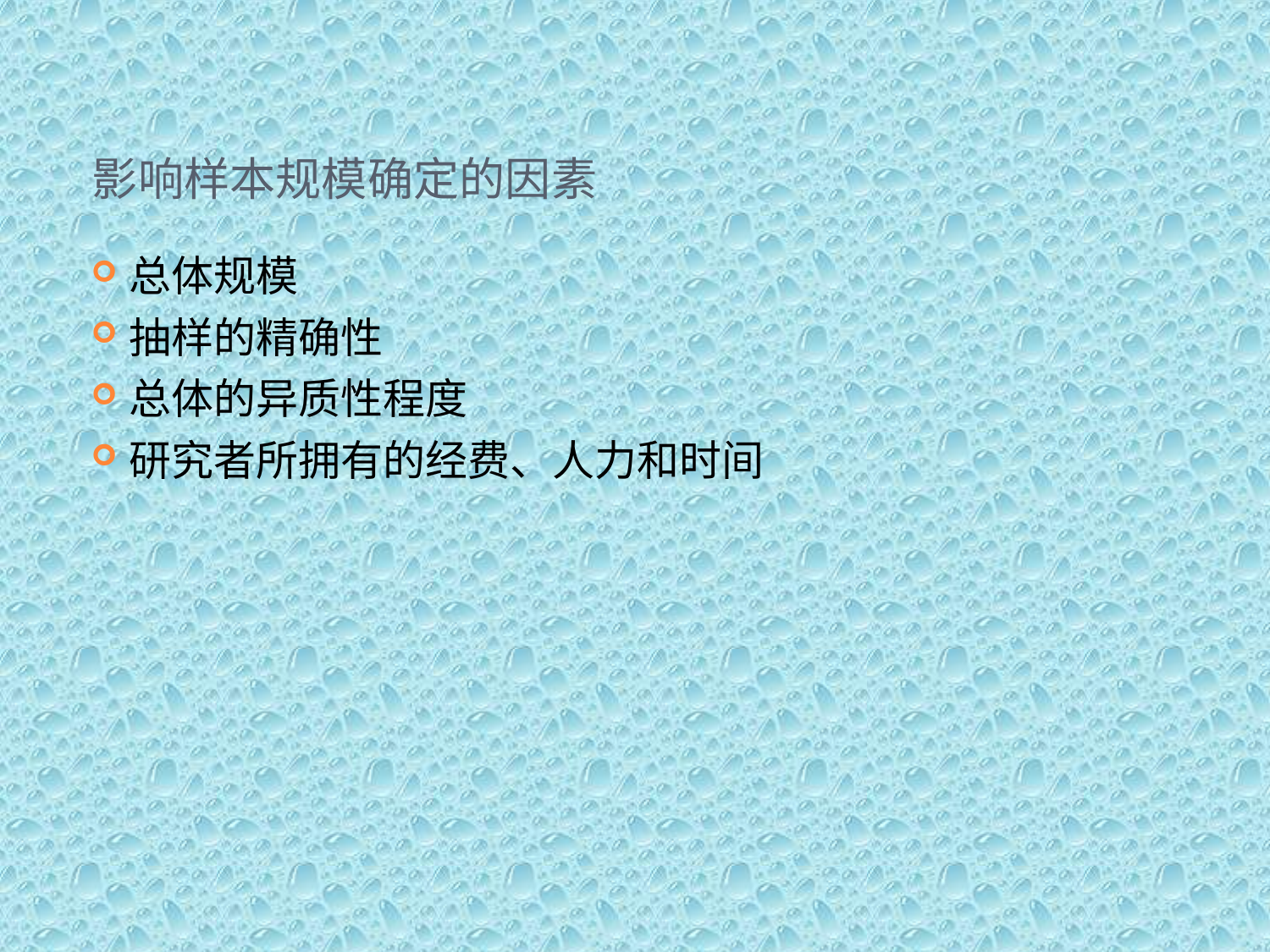

# 影响样本规模确定的因素
总体规模
抽样的精确性
总体的异质性程度
研究者所拥有的经费、人力和时间